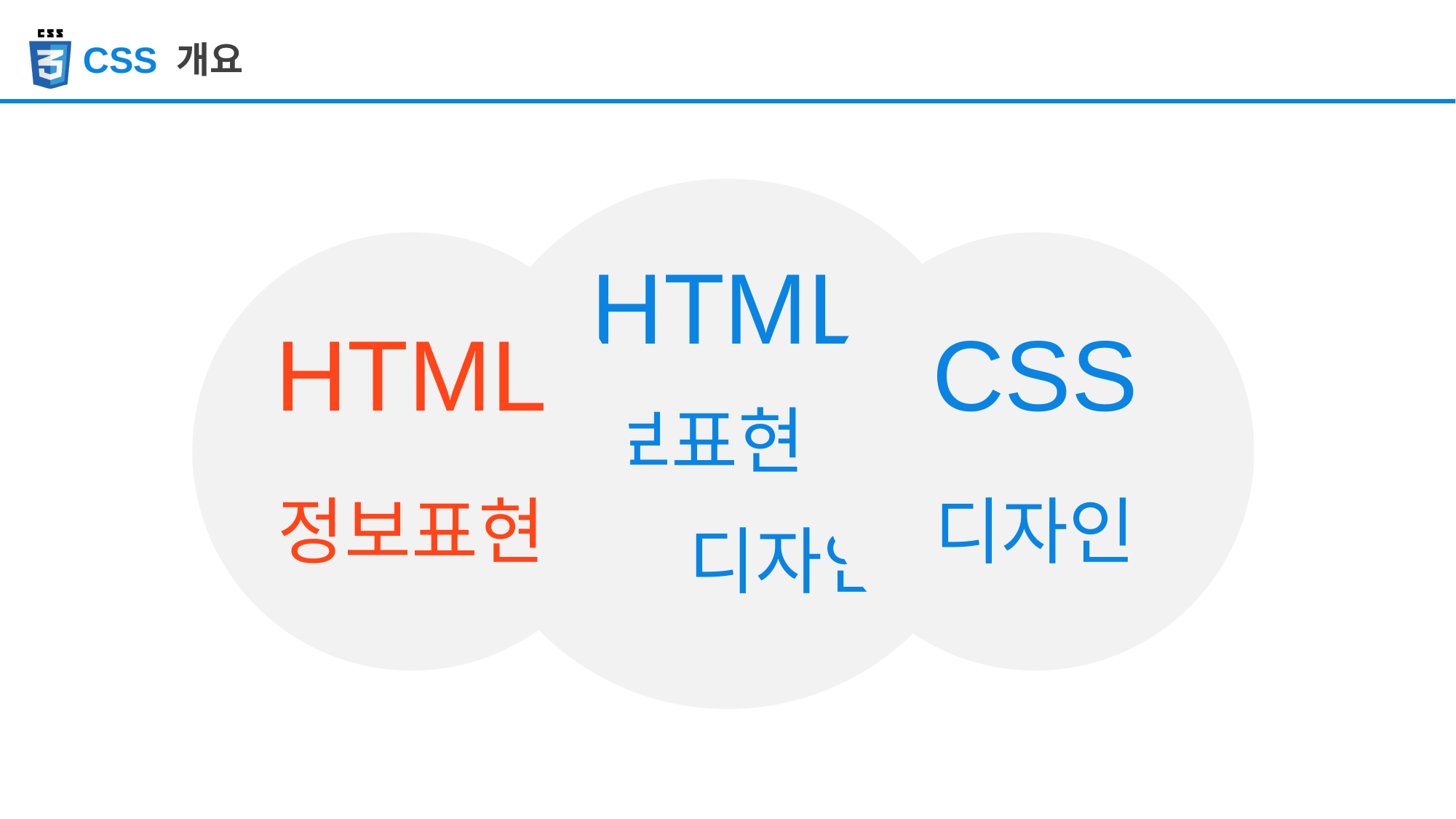

CSS 개요

HTML
정보표현
디자인

HTML
정보표현

CSS
디자인